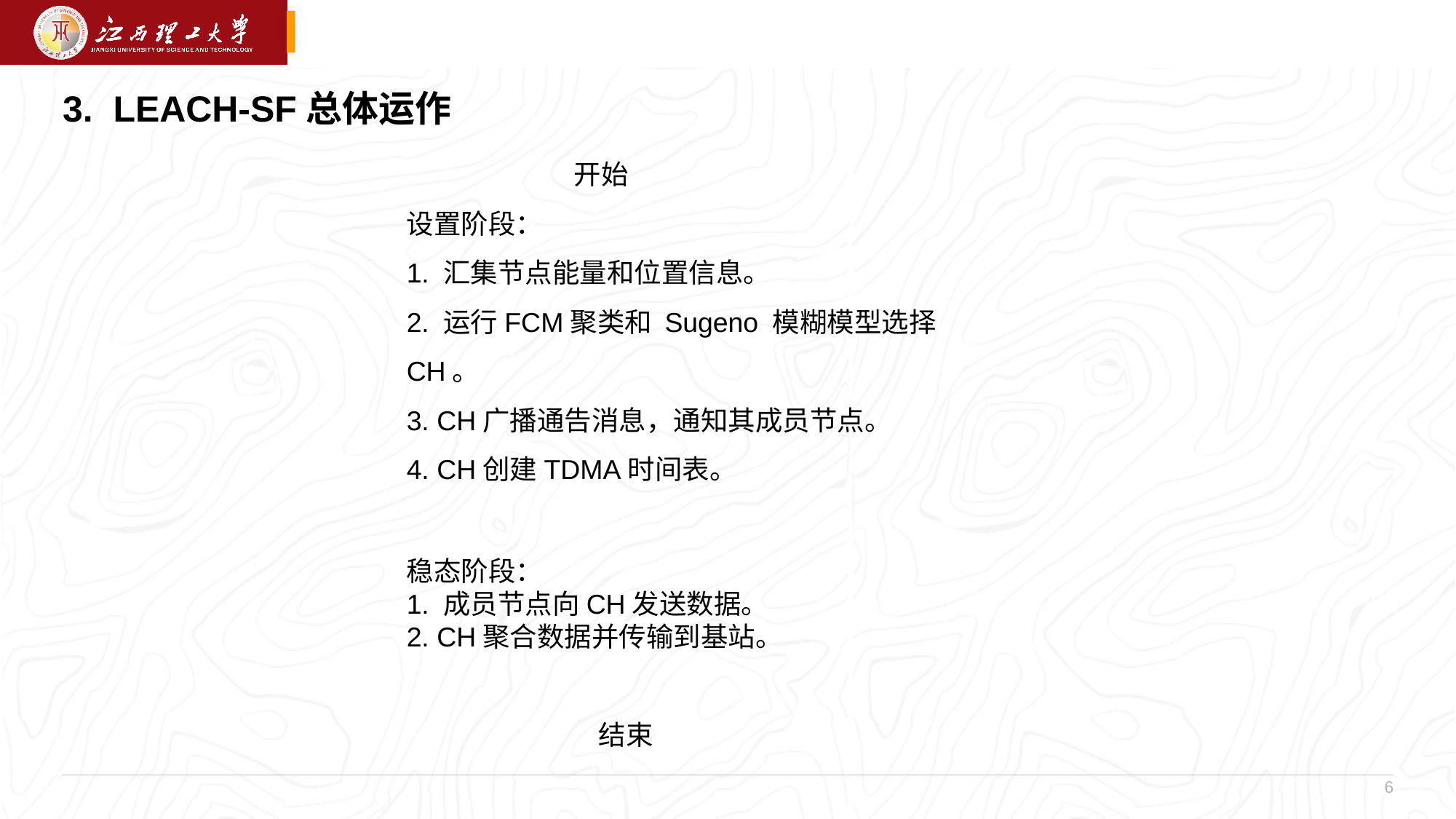

3.  LEACH-SF总体运作
                          开始
设置阶段：
1. 汇集节点能量和位置信息。
2. 运行FCM聚类和 Sugeno 模糊模型选择CH。
3. CH广播通告消息，通知其成员节点。
4. CH创建TDMA时间表。
稳态阶段：
1. 成员节点向CH发送数据。
2. CH聚合数据并传输到基站。

                              结束
6